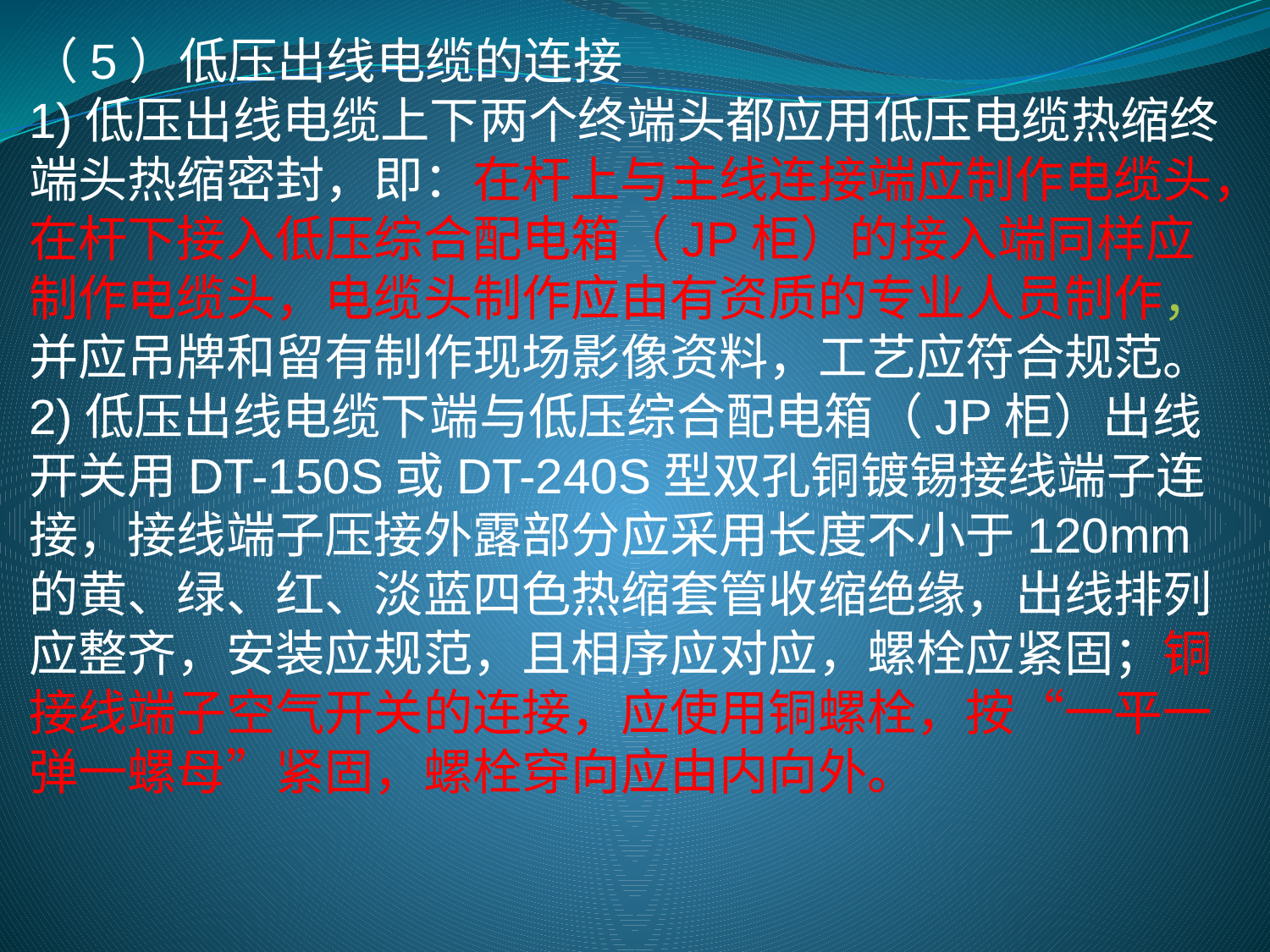

（5）低压出线电缆的连接
1)低压出线电缆上下两个终端头都应用低压电缆热缩终端头热缩密封，即：在杆上与主线连接端应制作电缆头，在杆下接入低压综合配电箱（JP柜）的接入端同样应制作电缆头，电缆头制作应由有资质的专业人员制作，并应吊牌和留有制作现场影像资料，工艺应符合规范。
2)低压出线电缆下端与低压综合配电箱（JP柜）出线开关用DT-150S或DT-240S型双孔铜镀锡接线端子连接，接线端子压接外露部分应采用长度不小于120mm的黄、绿、红、淡蓝四色热缩套管收缩绝缘，出线排列应整齐，安装应规范，且相序应对应，螺栓应紧固；铜接线端子空气开关的连接，应使用铜螺栓，按“一平一弹一螺母”紧固，螺栓穿向应由内向外。